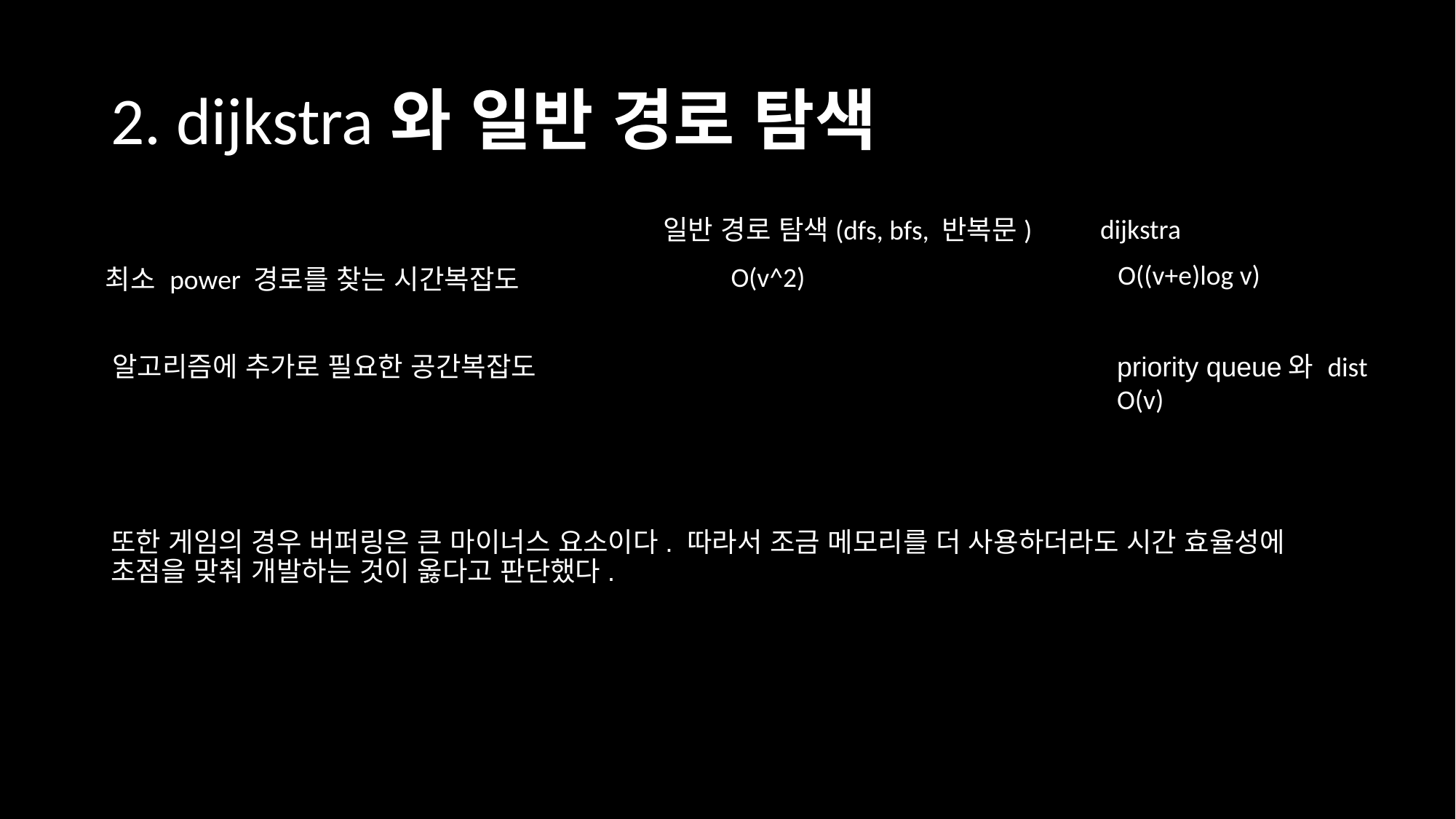

# 2. dijkstra와 일반 경로 탐색
dijkstra
일반 경로 탐색(dfs, bfs, 반복문)
O((v+e)log v)
O(v^2)
최소 power 경로를 찾는 시간복잡도
알고리즘에 추가로 필요한 공간복잡도
priority queue와 dist
O(v)
또한 게임의 경우 버퍼링은 큰 마이너스 요소이다. 따라서 조금 메모리를 더 사용하더라도 시간 효율성에 초점을 맞춰 개발하는 것이 옳다고 판단했다.